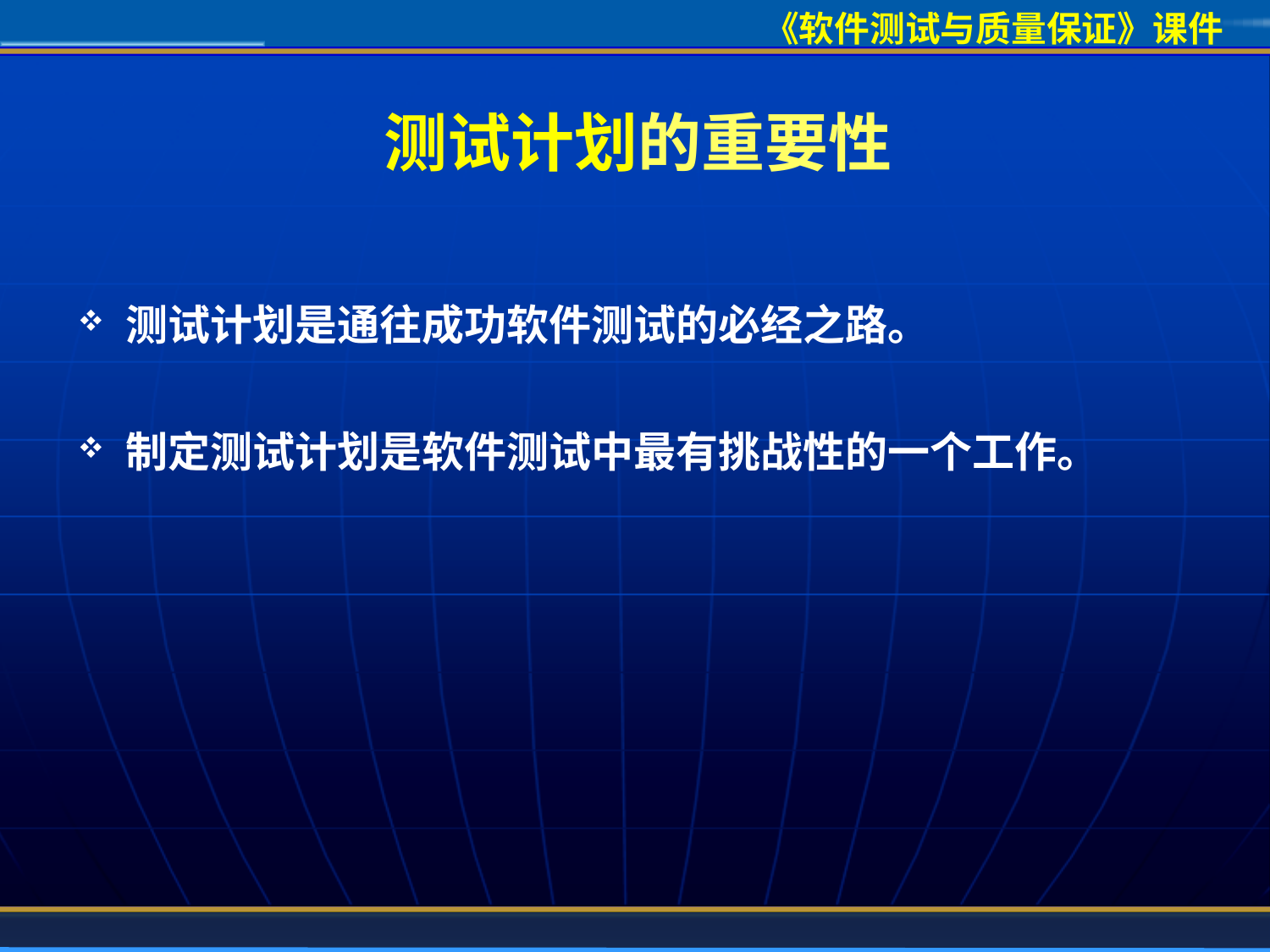

# 测试计划的重要性
测试计划是通往成功软件测试的必经之路。
制定测试计划是软件测试中最有挑战性的一个工作。